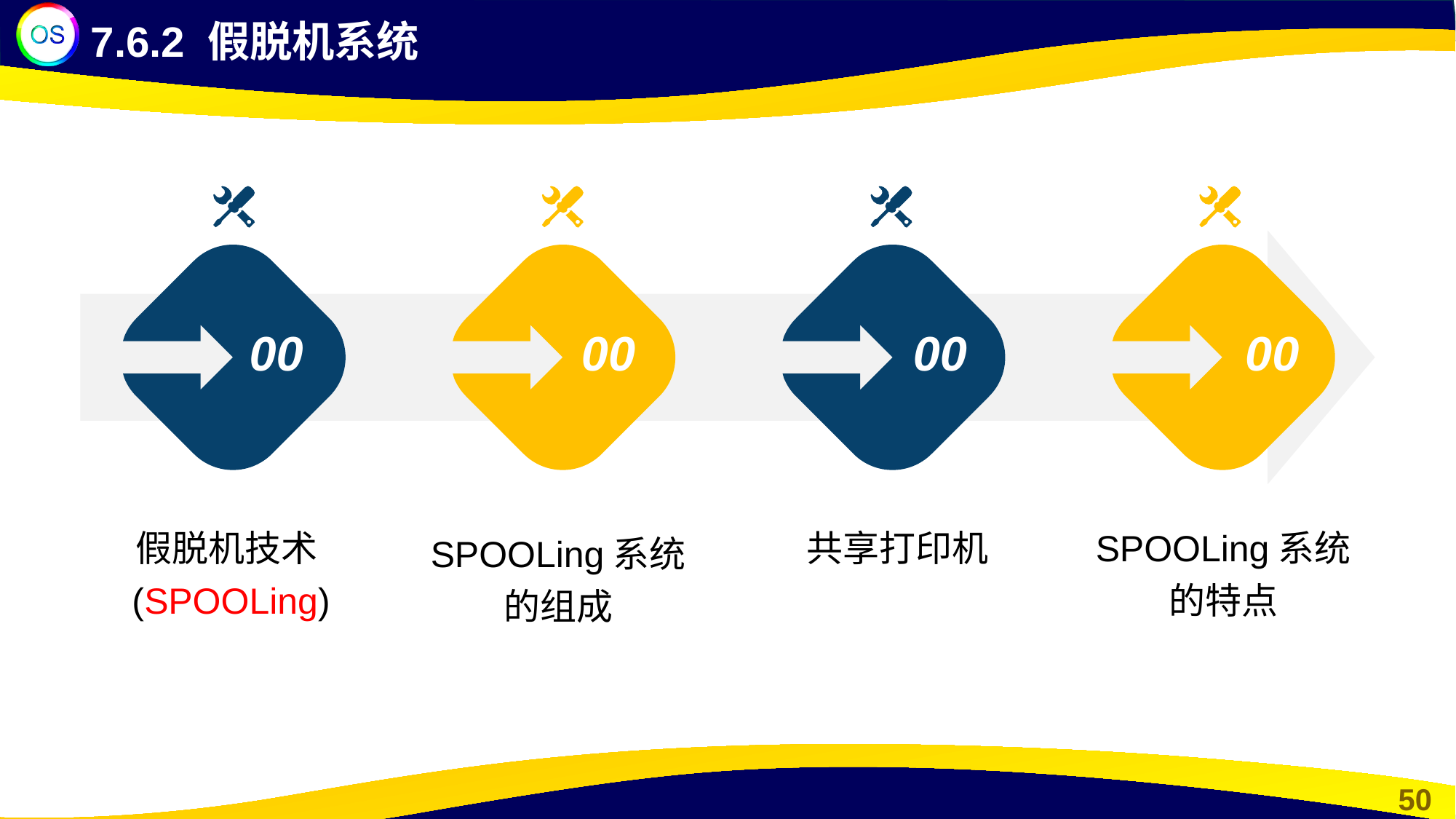

7.6.2 假脱机系统

00
00
00
00
假脱机技术(SPOOLing)
共享打印机

SPOOLing系统的特点
SPOOLing系统的组成